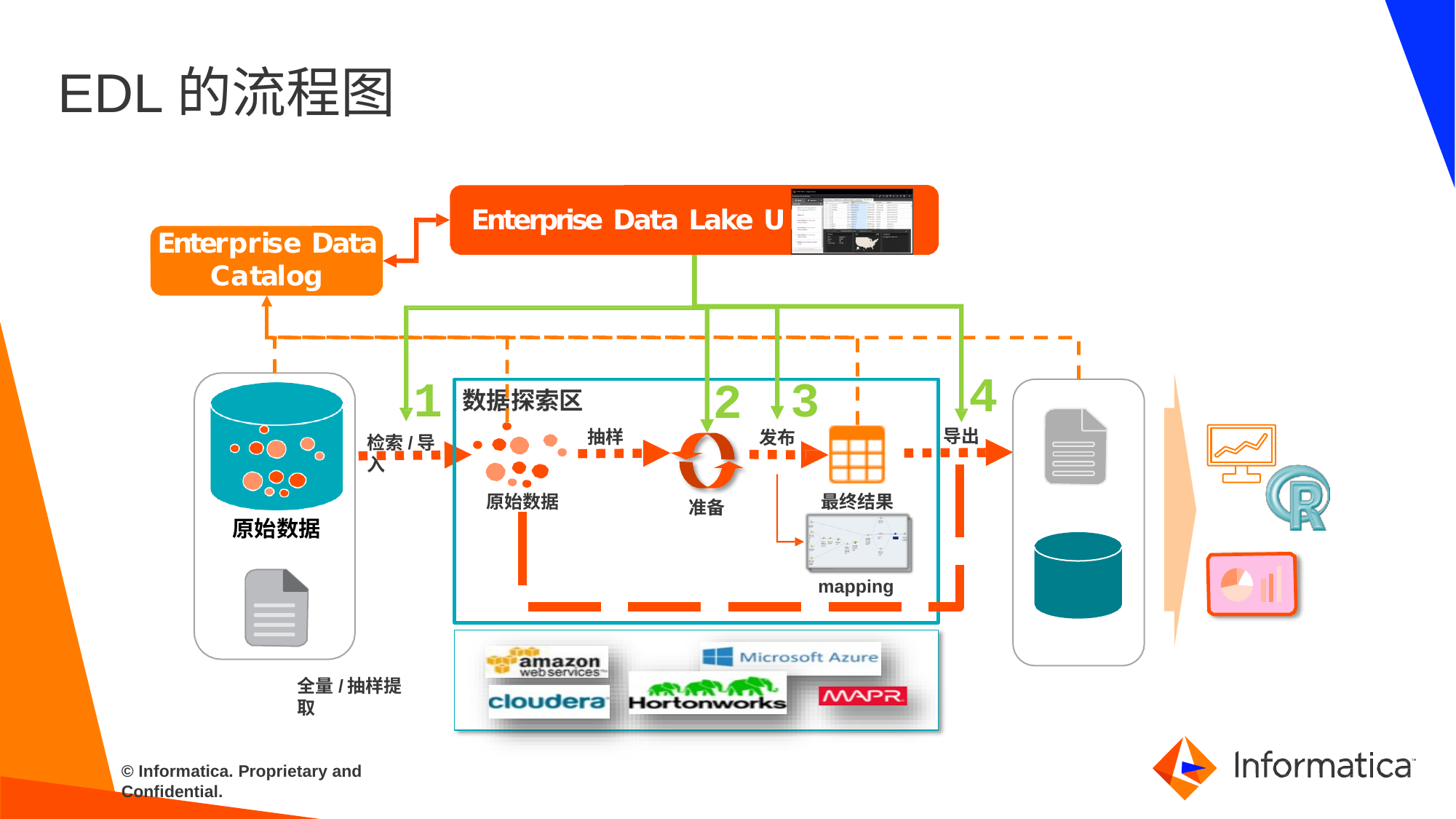

# EDL的流程图

Enterprise Data Lake U I

Enterprise Data Catalog

4
1
检索/导入
3
2

数据探索区

导出

抽样
发布

原始数据
最终结果
准备

原始数据

mapping

全量/抽样提取

12
© Informatica. Proprietary and Confidential.